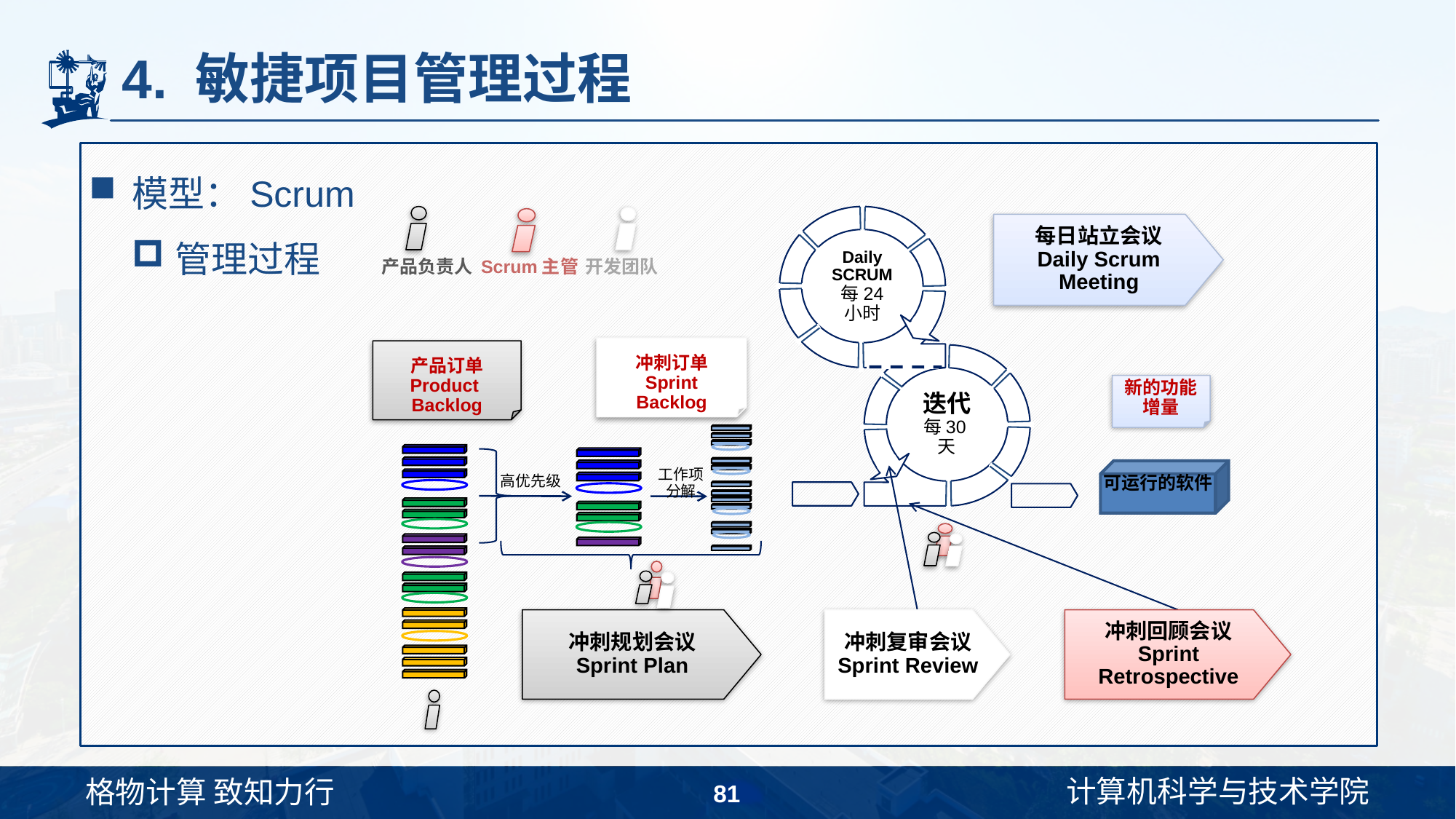

# 4. 敏捷项目管理过程
模型：Scrum
管理过程

Daily SCRUM
每24
小时

每日站立会议
Daily Scrum Meeting

冲刺订单
Sprint Backlog

产品订单
Product  Backlog

迭代
每30天

新的功能增量

可运行的软件

工作项
分解
高优先级

冲刺规划会议
Sprint Plan
冲刺复审会议
Sprint Review
冲刺回顾会议
Sprint Retrospective

产品负责人

开发团队

Scrum主管
81